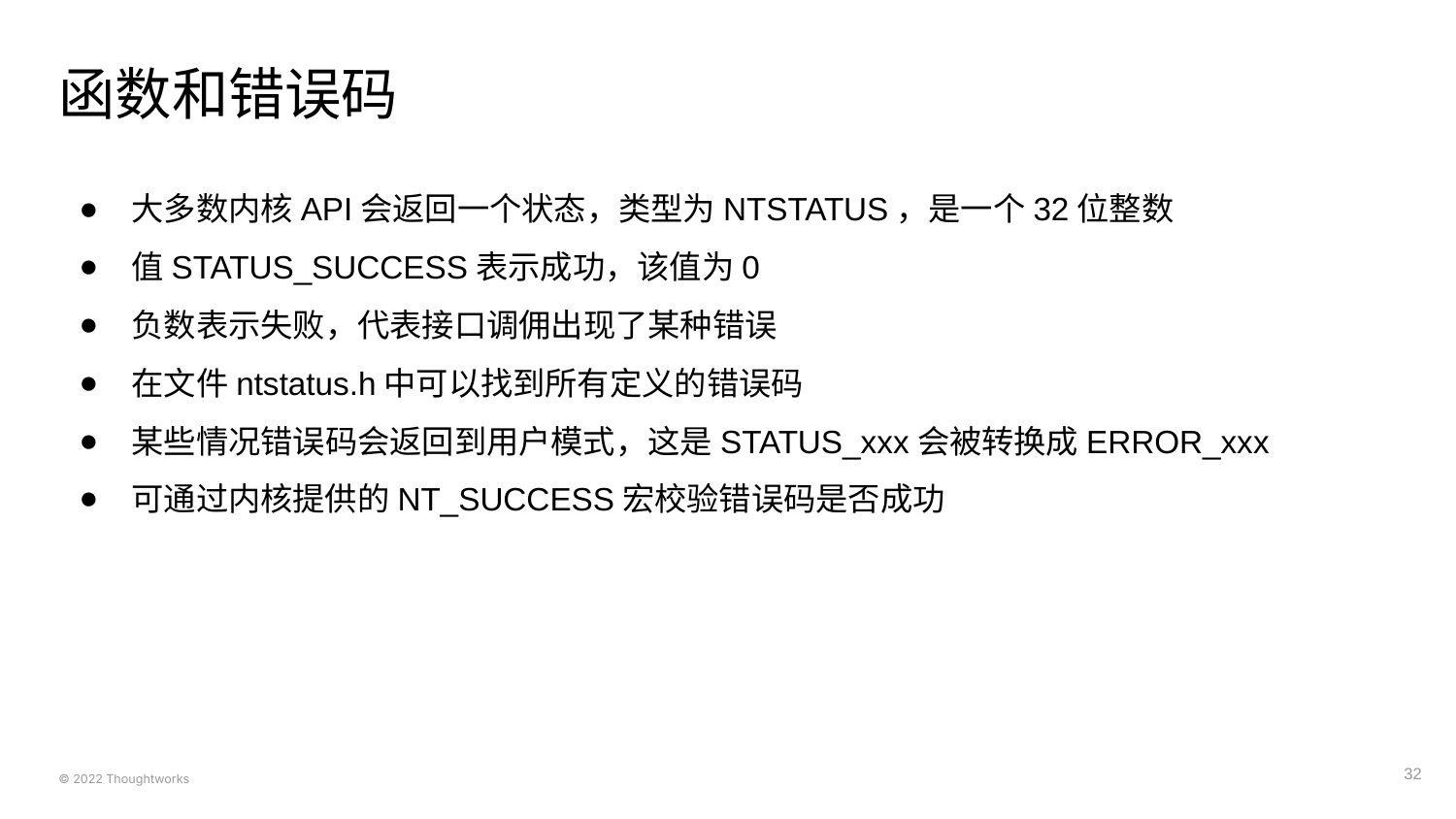

# 函数和错误码

大多数内核API会返回一个状态，类型为NTSTATUS，是一个32位整数
值STATUS_SUCCESS表示成功，该值为0
负数表示失败，代表接口调佣出现了某种错误
在文件ntstatus.h中可以找到所有定义的错误码
某些情况错误码会返回到用户模式，这是STATUS_xxx会被转换成ERROR_xxx
可通过内核提供的NT_SUCCESS宏校验错误码是否成功
32